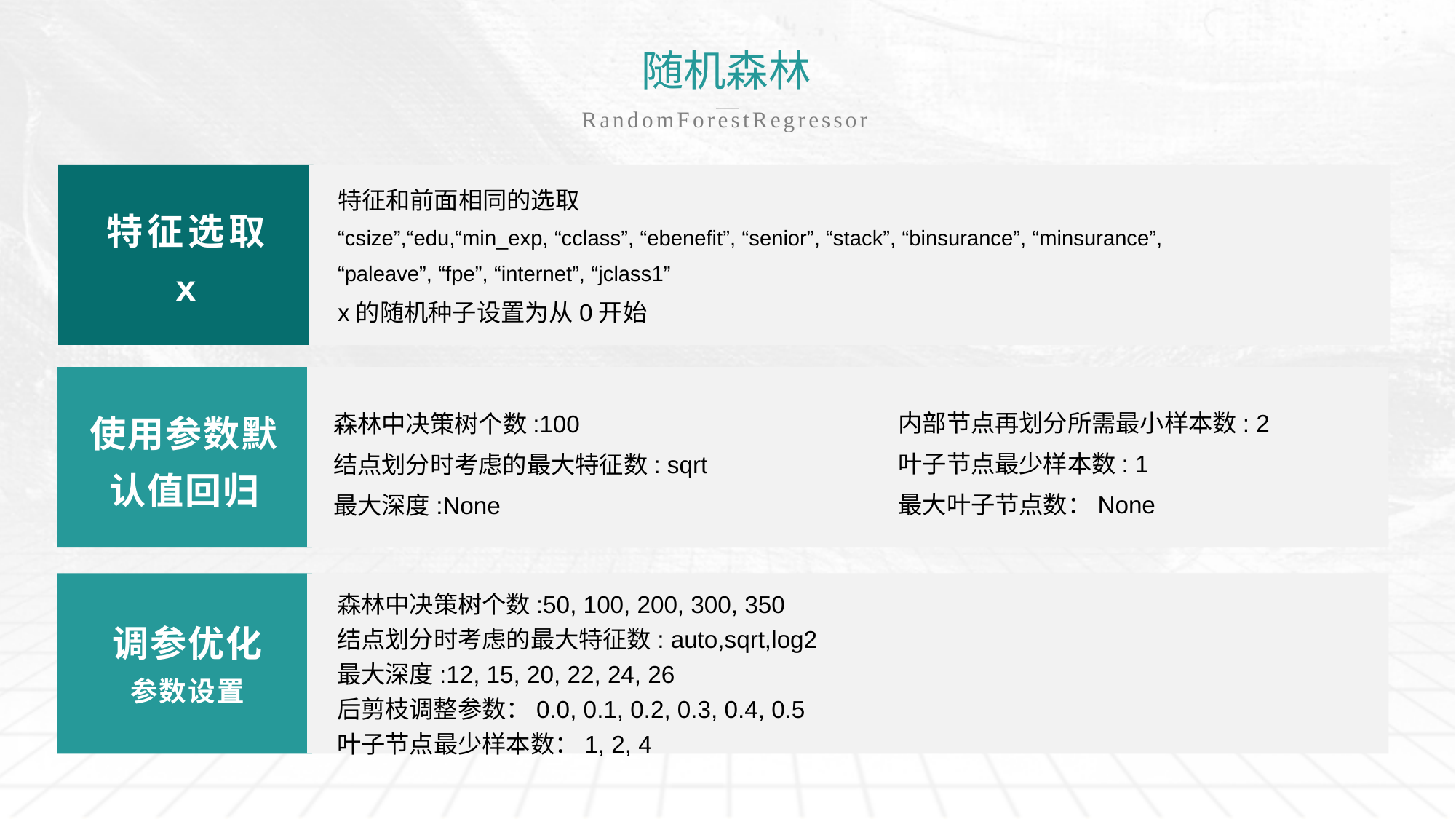

# 随机森林
RandomForestRegressor

特征和前面相同的选取
“csize”,“edu,“min_exp, “cclass”, “ebenefit”, “senior”, “stack”, “binsurance”, “minsurance”, “paleave”, “fpe”, “internet”, “jclass1”
x的随机种子设置为从0开始
特征选取
x

内部节点再划分所需最小样本数: 2
叶子节点最少样本数: 1
最大叶子节点数：None
森林中决策树个数:100
结点划分时考虑的最大特征数: sqrt
最大深度:None
使用参数默认值回归

森林中决策树个数:50, 100, 200, 300, 350
结点划分时考虑的最大特征数: auto,sqrt,log2
最大深度:12, 15, 20, 22, 24, 26
后剪枝调整参数：0.0, 0.1, 0.2, 0.3, 0.4, 0.5
叶子节点最少样本数：1, 2, 4
调参优化
参数设置